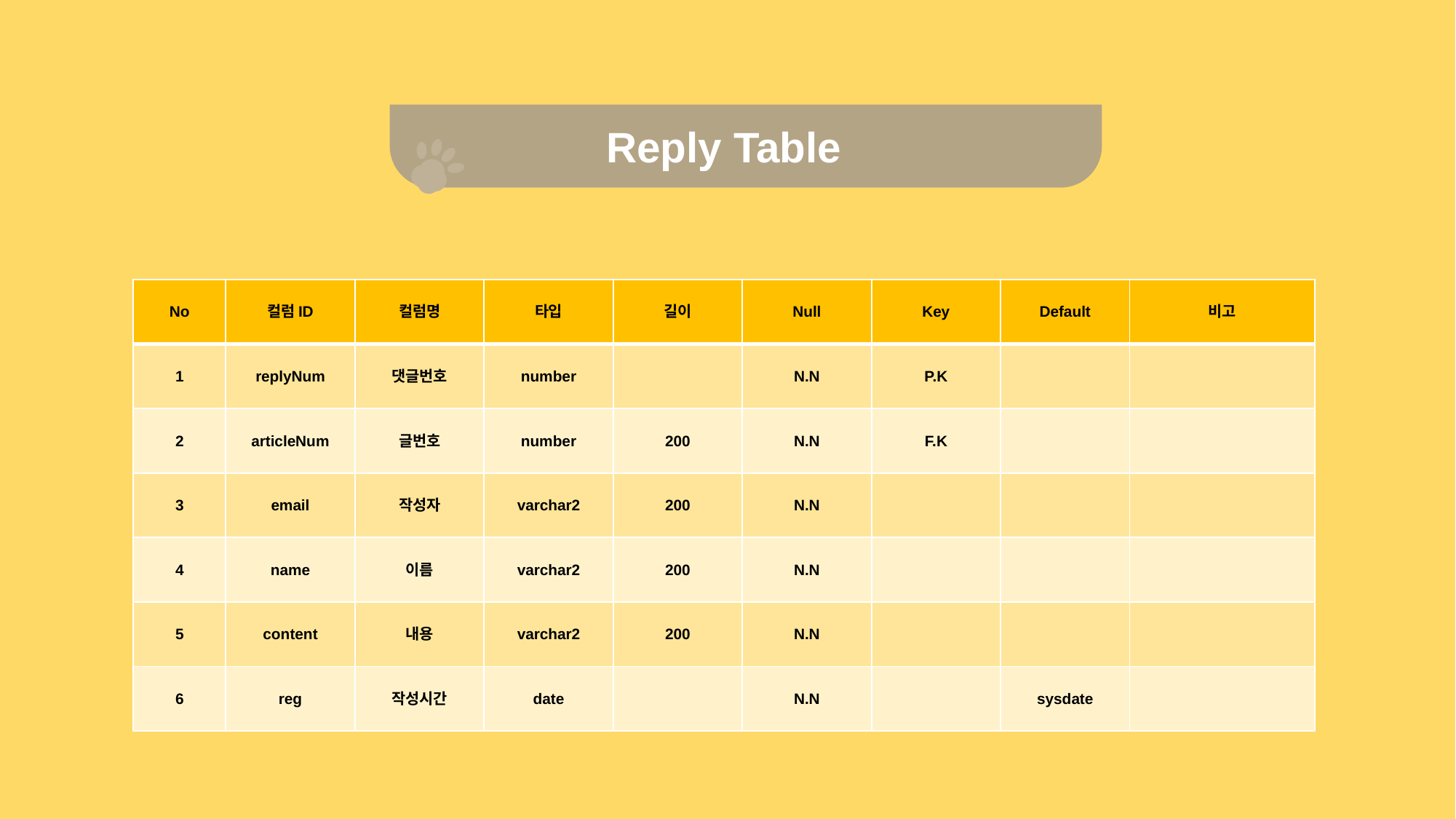

Reply Table

| No | 컬럼ID | 컬럼명 | 타입 | 길이 | Null | Key | Default | 비고 |
| --- | --- | --- | --- | --- | --- | --- | --- | --- |
| 1 | replyNum | 댓글번호 | number |  | N.N | P.K |  |  |
| 2 | articleNum | 글번호 | number | 200 | N.N | F.K |  |  |
| 3 | email | 작성자 | varchar2 | 200 | N.N |  |  |  |
| 4 | name | 이름 | varchar2 | 200 | N.N |  |  |  |
| 5 | content | 내용 | varchar2 | 200 | N.N |  |  |  |
| 6 | reg | 작성시간 | date |  | N.N |  | sysdate |  |